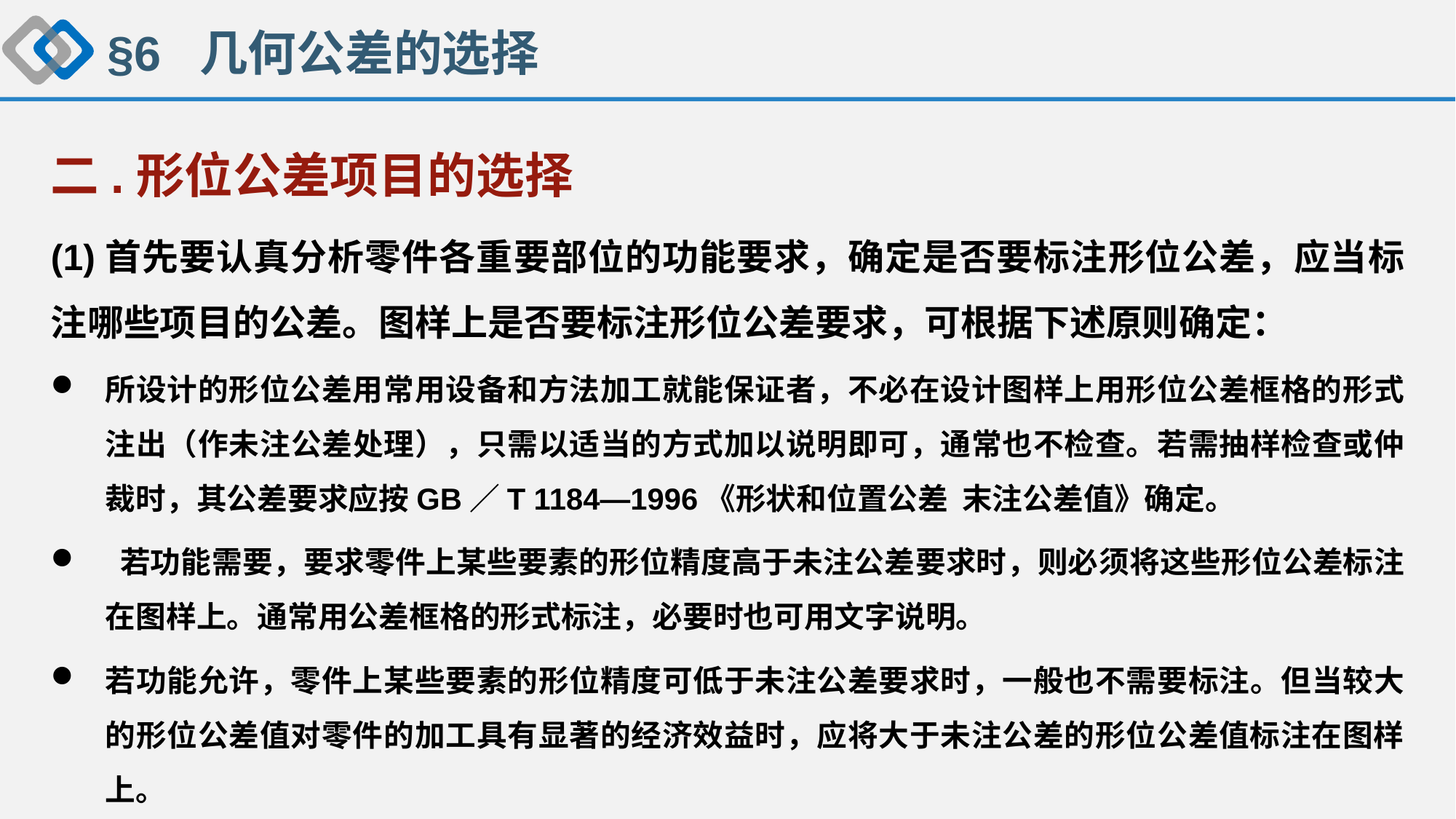

§6  几何公差的选择
二.形位公差项目的选择
(1)首先要认真分析零件各重要部位的功能要求，确定是否要标注形位公差，应当标注哪些项目的公差。图样上是否要标注形位公差要求，可根据下述原则确定：
所设计的形位公差用常用设备和方法加工就能保证者，不必在设计图样上用形位公差框格的形式注出（作未注公差处理），只需以适当的方式加以说明即可，通常也不检查。若需抽样检查或仲裁时，其公差要求应按GB／T 1184—1996《形状和位置公差  末注公差值》确定。
 若功能需要，要求零件上某些要素的形位精度高于未注公差要求时，则必须将这些形位公差标注在图样上。通常用公差框格的形式标注，必要时也可用文字说明。
若功能允许，零件上某些要素的形位精度可低于未注公差要求时，一般也不需要标注。但当较大的形位公差值对零件的加工具有显著的经济效益时，应将大于未注公差的形位公差值标注在图样上。